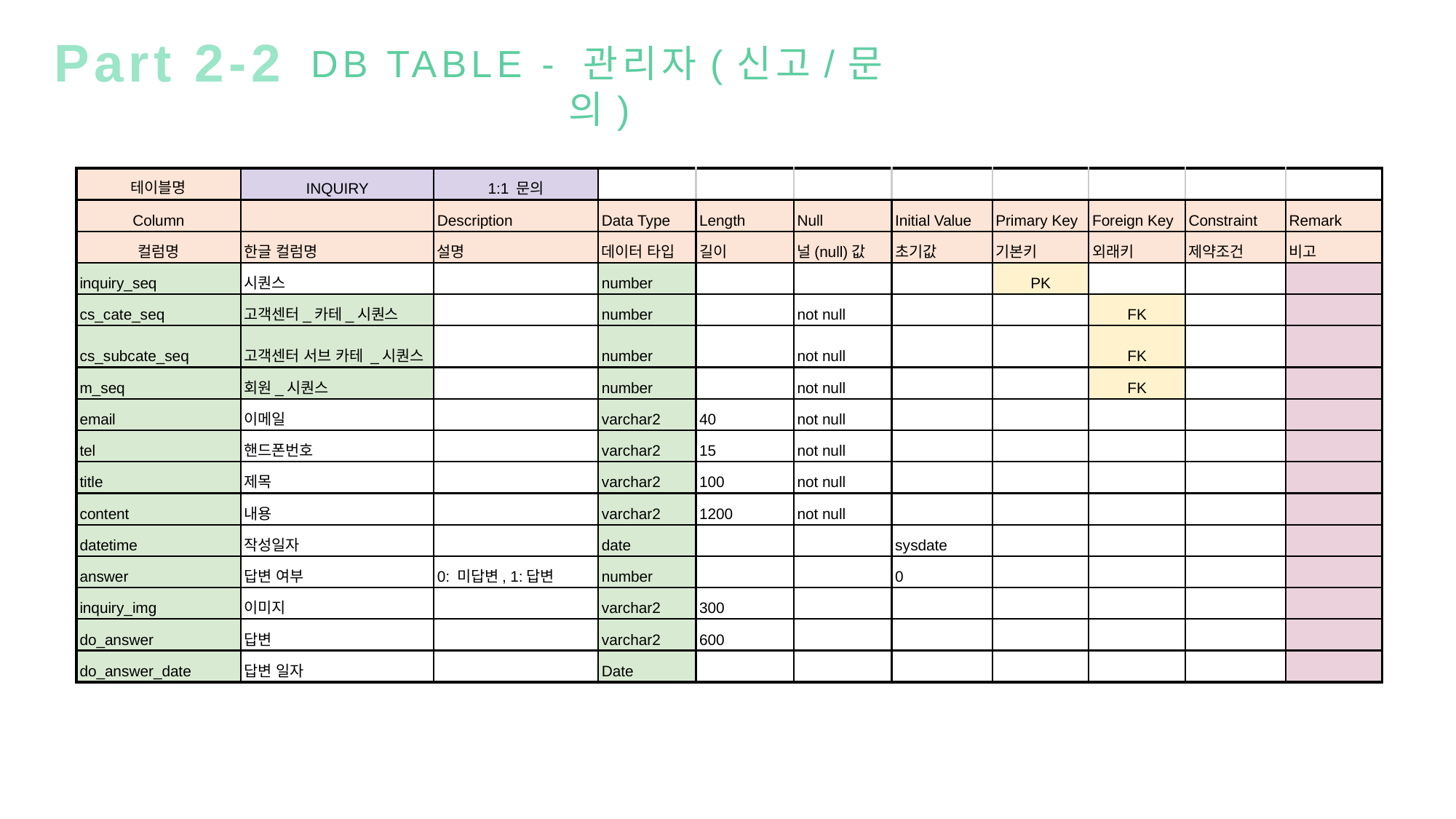

Part 2-2
DB TABLE - 관리자(신고/문의)
| 테이블명 | INQUIRY | 1:1 문의 |  |  |  |  |  |  |  |  |
| --- | --- | --- | --- | --- | --- | --- | --- | --- | --- | --- |
| Column |  | Description | Data Type | Length | Null | Initial Value | Primary Key | Foreign Key | Constraint | Remark |
| 컬럼명 | 한글 컬럼명 | 설명 | 데이터 타입 | 길이 | 널(null)값 | 초기값 | 기본키 | 외래키 | 제약조건 | 비고 |
| inquiry\_seq | 시퀀스 |  | number |  |  |  | PK |  |  |  |
| cs\_cate\_seq | 고객센터\_카테\_시퀀스 |  | number |  | not null |  |  | FK |  |  |
| cs\_subcate\_seq | 고객센터 서브 카테 \_시퀀스 |  | number |  | not null |  |  | FK |  |  |
| m\_seq | 회원\_시퀀스 |  | number |  | not null |  |  | FK |  |  |
| email | 이메일 |  | varchar2 | 40 | not null |  |  |  |  |  |
| tel | 핸드폰번호 |  | varchar2 | 15 | not null |  |  |  |  |  |
| title | 제목 |  | varchar2 | 100 | not null |  |  |  |  |  |
| content | 내용 |  | varchar2 | 1200 | not null |  |  |  |  |  |
| datetime | 작성일자 |  | date |  |  | sysdate |  |  |  |  |
| answer | 답변 여부 | 0: 미답변, 1:답변 | number |  |  | 0 |  |  |  |  |
| inquiry\_img | 이미지 |  | varchar2 | 300 |  |  |  |  |  |  |
| do\_answer | 답변 |  | varchar2 | 600 |  |  |  |  |  |  |
| do\_answer\_date | 답변 일자 |  | Date |  |  |  |  |  |  |  |